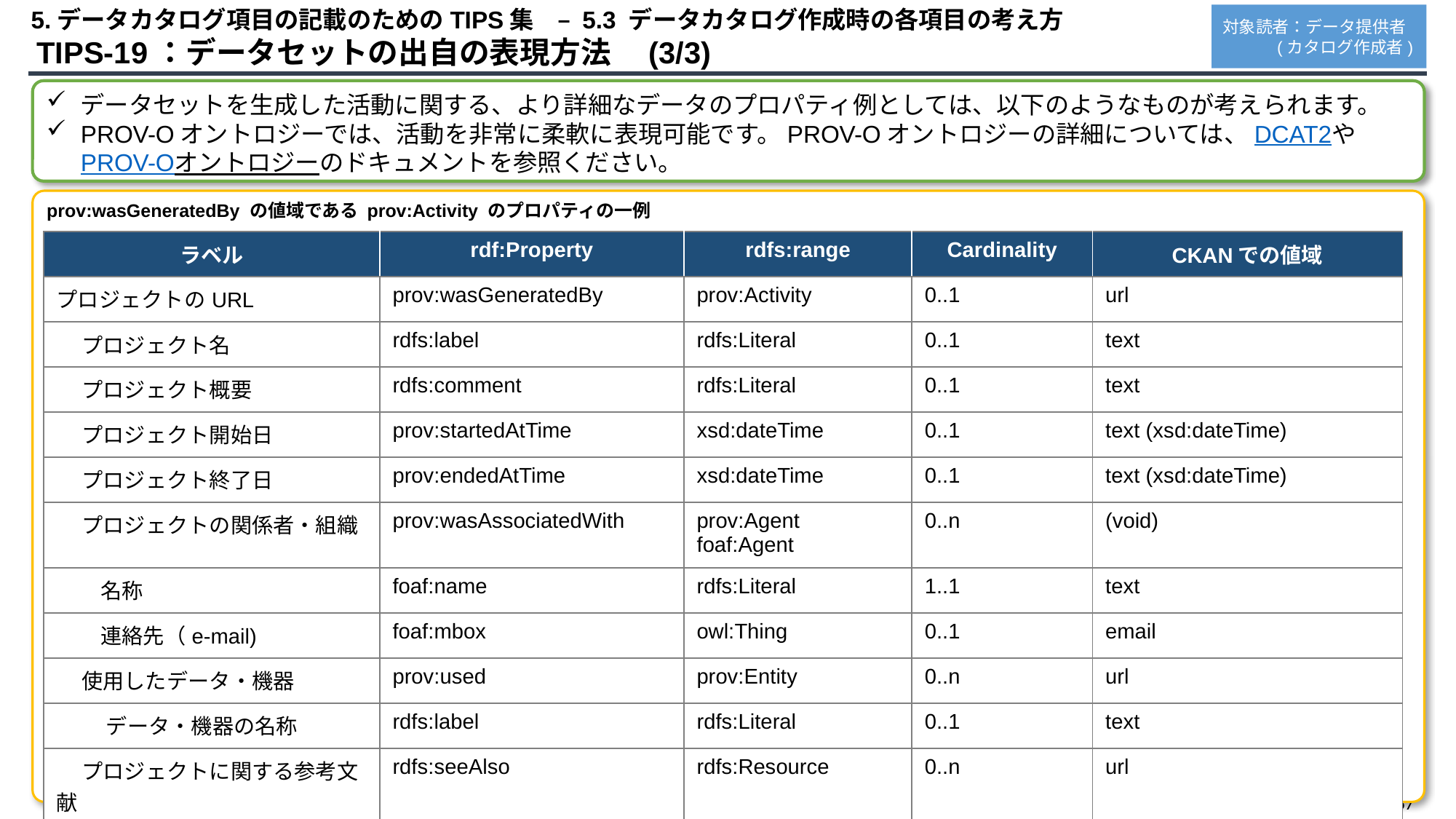

5.データカタログ項目の記載のためのTIPS集　– 5.3 データカタログ作成時の各項目の考え方
対象読者：データ提供者
           (カタログ作成者)
 TIPS-19：データセットの出自の表現方法　(3/3)
データセットを生成した活動に関する、より詳細なデータのプロパティ例としては、以下のようなものが考えられます。
PROV-Oオントロジーでは、活動を非常に柔軟に表現可能です。PROV-Oオントロジーの詳細については、DCAT2やPROV-Oオントロジーのドキュメントを参照ください。
prov:wasGeneratedBy の値域である prov:Activity のプロパティの一例
| ラベル | rdf:Property | rdfs:range | Cardinality | CKANでの値域 |
| --- | --- | --- | --- | --- |
| プロジェクトのURL | prov:wasGeneratedBy | prov:Activity | 0..1 | url |
| プロジェクト名 | rdfs:label | rdfs:Literal | 0..1 | text |
| プロジェクト概要 | rdfs:comment | rdfs:Literal | 0..1 | text |
| プロジェクト開始日 | prov:startedAtTime | xsd:dateTime | 0..1 | text (xsd:dateTime) |
| プロジェクト終了日 | prov:endedAtTime | xsd:dateTime | 0..1 | text (xsd:dateTime) |
| プロジェクトの関係者・組織 | prov:wasAssociatedWith | prov:Agent foaf:Agent | 0..n | (void) |
| 名称 | foaf:name | rdfs:Literal | 1..1 | text |
| 連絡先（e-mail) | foaf:mbox | owl:Thing | 0..1 | email |
| 使用したデータ・機器 | prov:used | prov:Entity | 0..n | url |
| データ・機器の名称 | rdfs:label | rdfs:Literal | 0..1 | text |
| プロジェクトに関する参考文献 | rdfs:seeAlso | rdfs:Resource | 0..n | url |